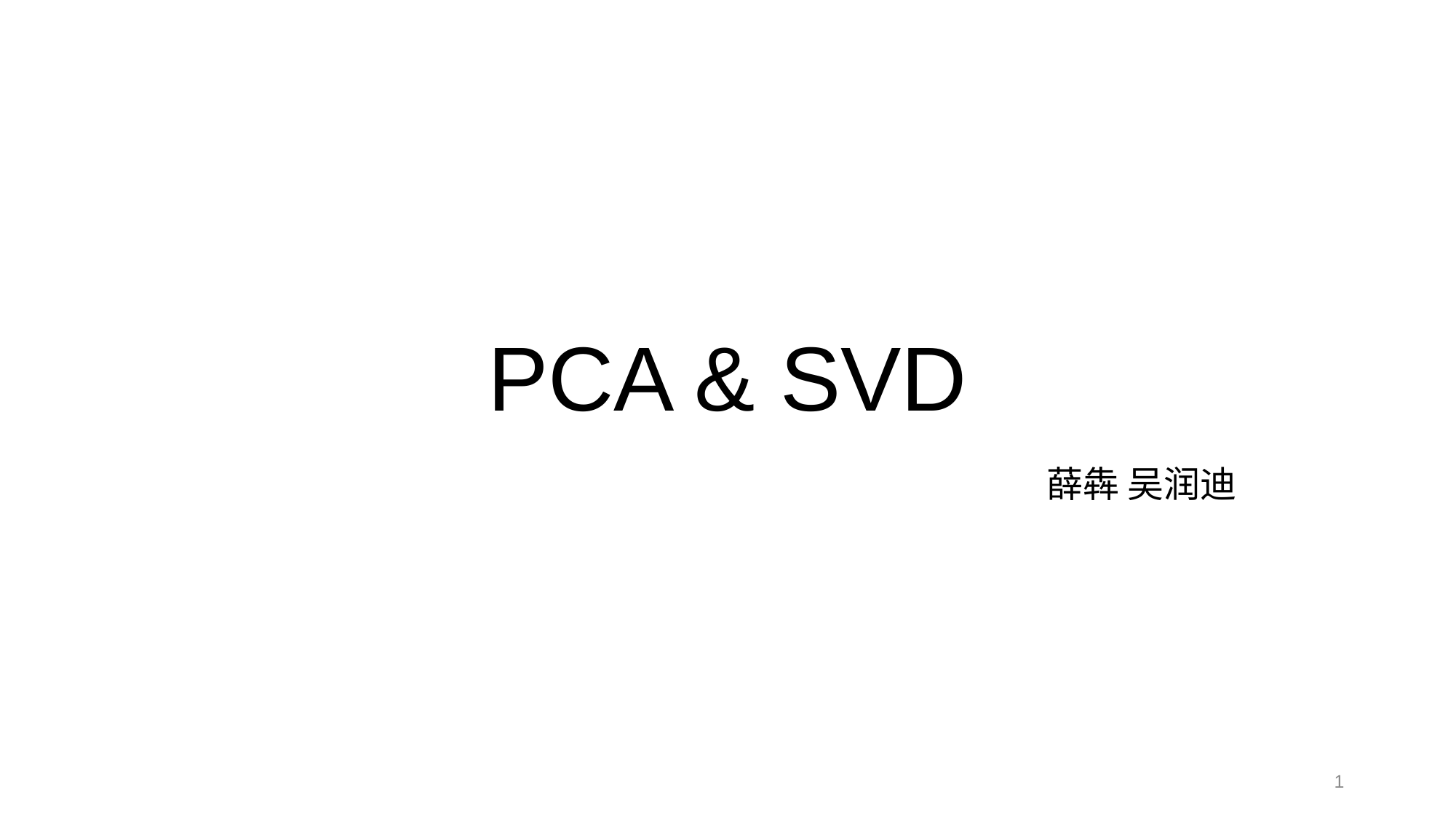

# PCA & SVD
									薛犇 吴润迪
1